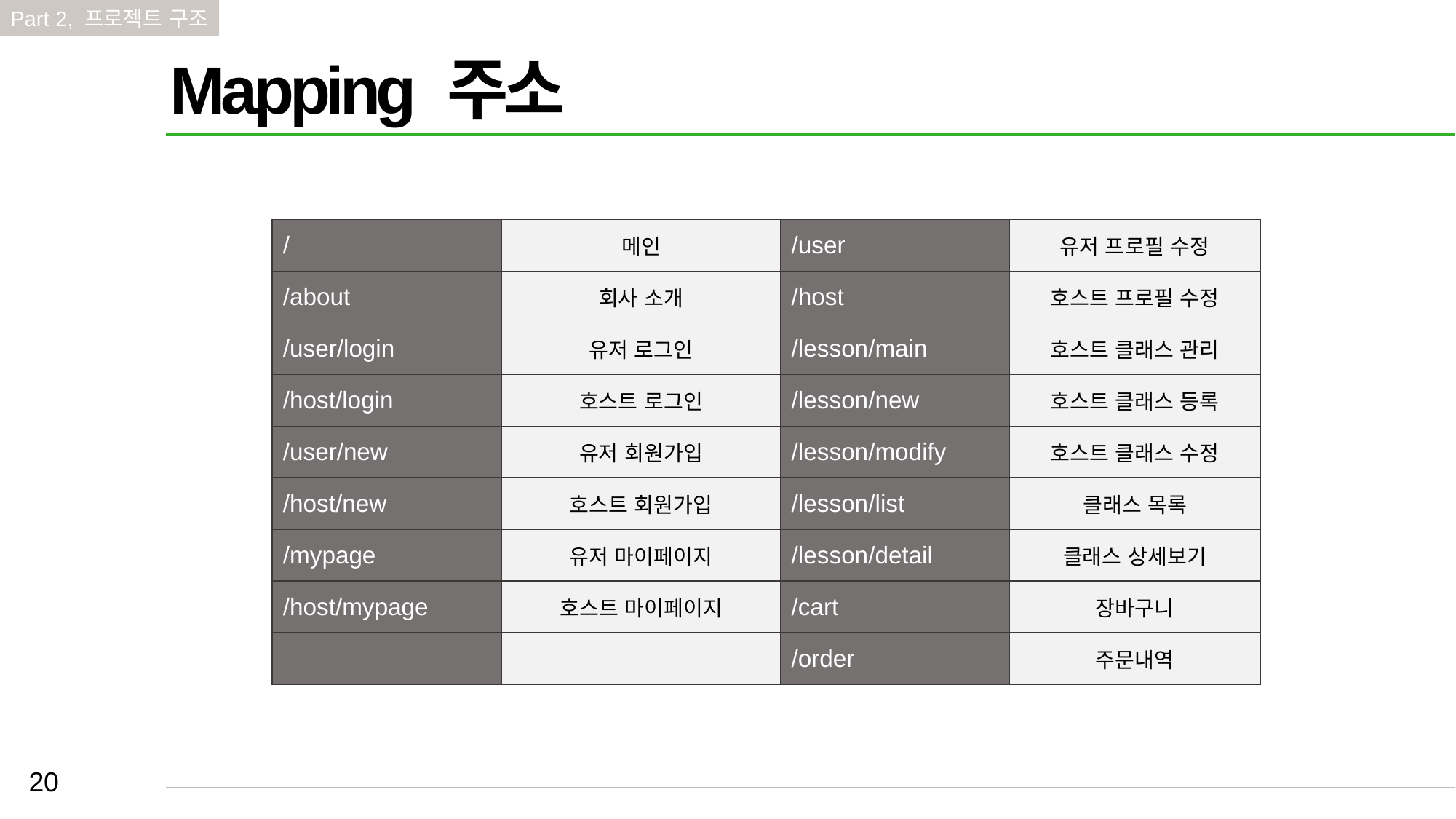

Part 2, 프로젝트 구조
Mapping 주소
| / | 메인 | /user | 유저 프로필 수정 |
| --- | --- | --- | --- |
| /about | 회사 소개 | /host | 호스트 프로필 수정 |
| /user/login | 유저 로그인 | /lesson/main | 호스트 클래스 관리 |
| /host/login | 호스트 로그인 | /lesson/new | 호스트 클래스 등록 |
| /user/new | 유저 회원가입 | /lesson/modify | 호스트 클래스 수정 |
| /host/new | 호스트 회원가입 | /lesson/list | 클래스 목록 |
| /mypage | 유저 마이페이지 | /lesson/detail | 클래스 상세보기 |
| /host/mypage | 호스트 마이페이지 | /cart | 장바구니 |
|  |  | /order | 주문내역 |